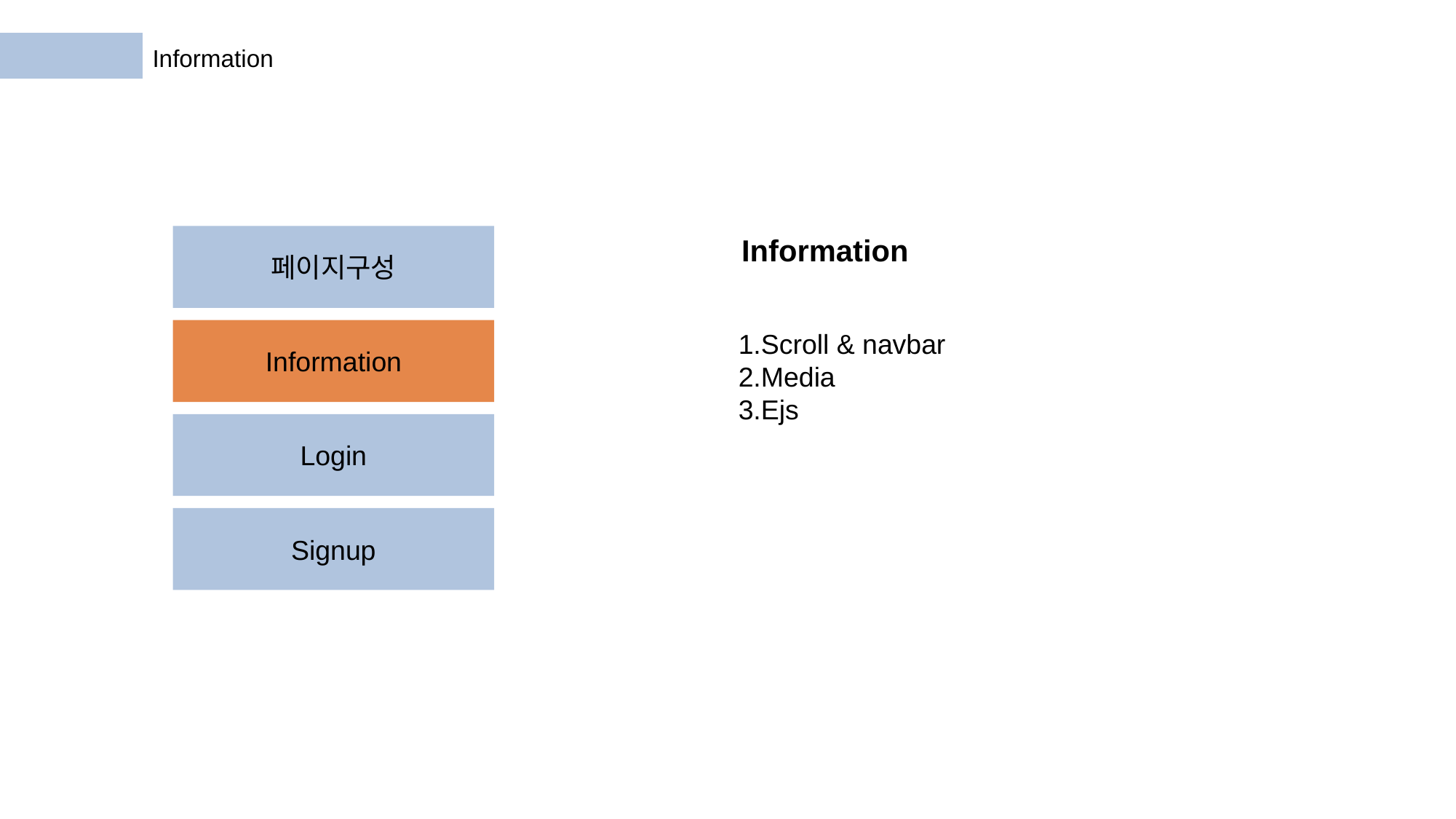

Information
페이지구성
Information
Information
1.Scroll & navbar
2.Media
3.Ejs
Login
Signup